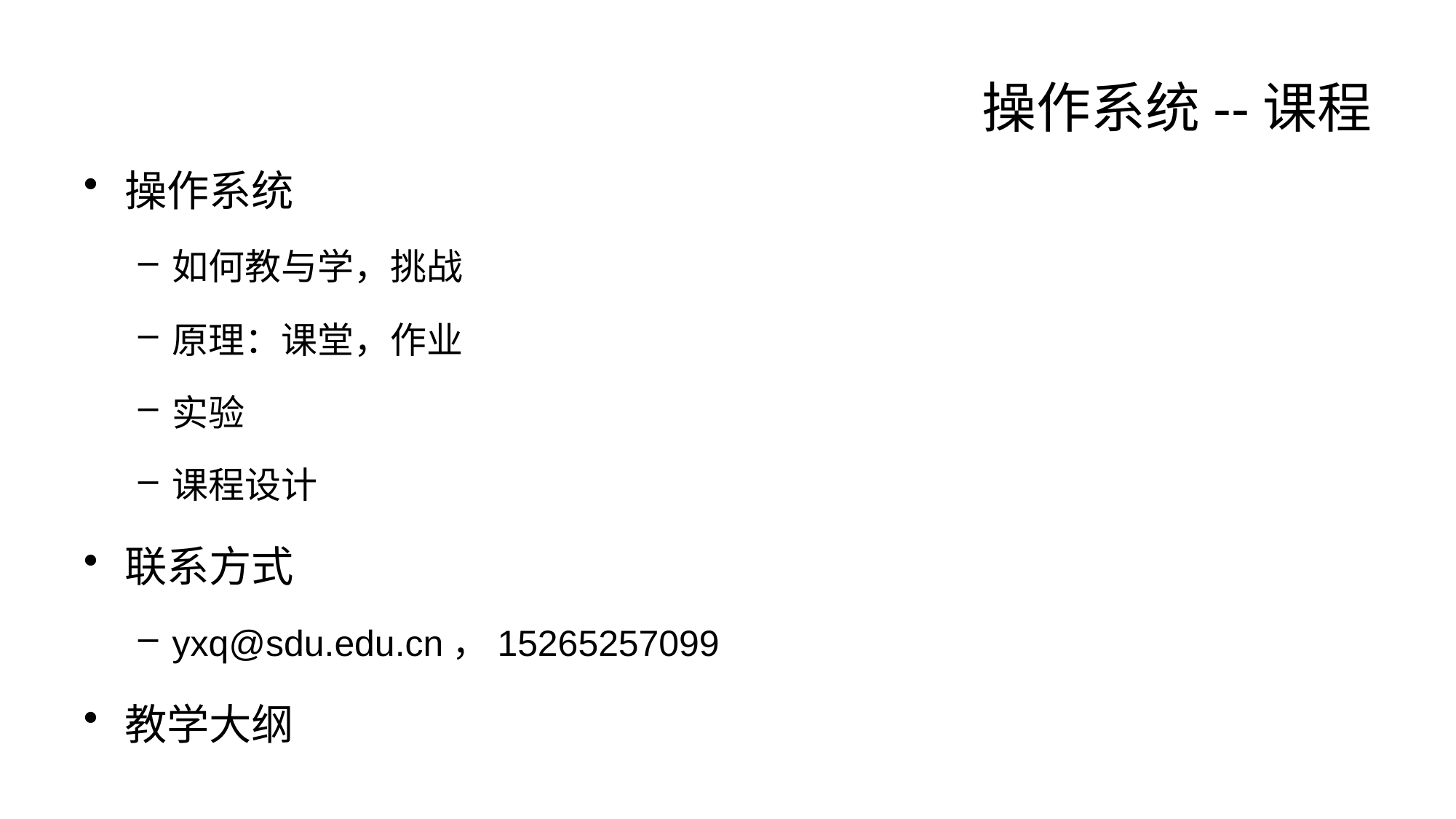

# 操作系统--课程
操作系统
如何教与学，挑战
原理：课堂，作业
实验
课程设计
联系方式
yxq@sdu.edu.cn，15265257099
教学大纲